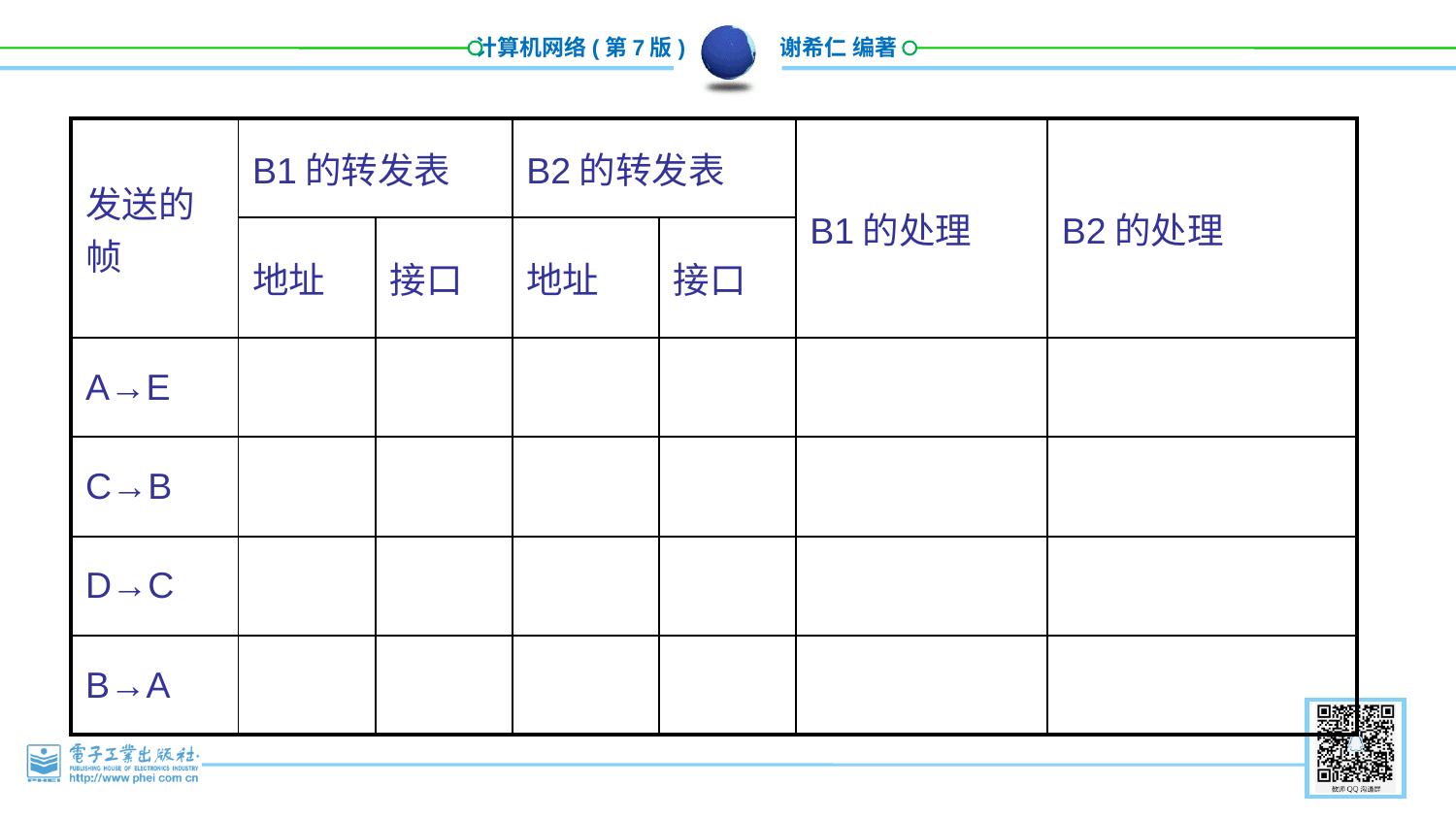

| 发送的帧 | B1的转发表 |  | B2的转发表 |  | B1的处理 | B2的处理 |
| --- | --- | --- | --- | --- | --- | --- |
|  | 地址 | 接口 | 地址 | 接口 |  |  |
| A→E |  |  |  |  |  |  |
| C→B |  |  |  |  |  |  |
| D→C |  |  |  |  |  |  |
| B→A |  |  |  |  |  |  |